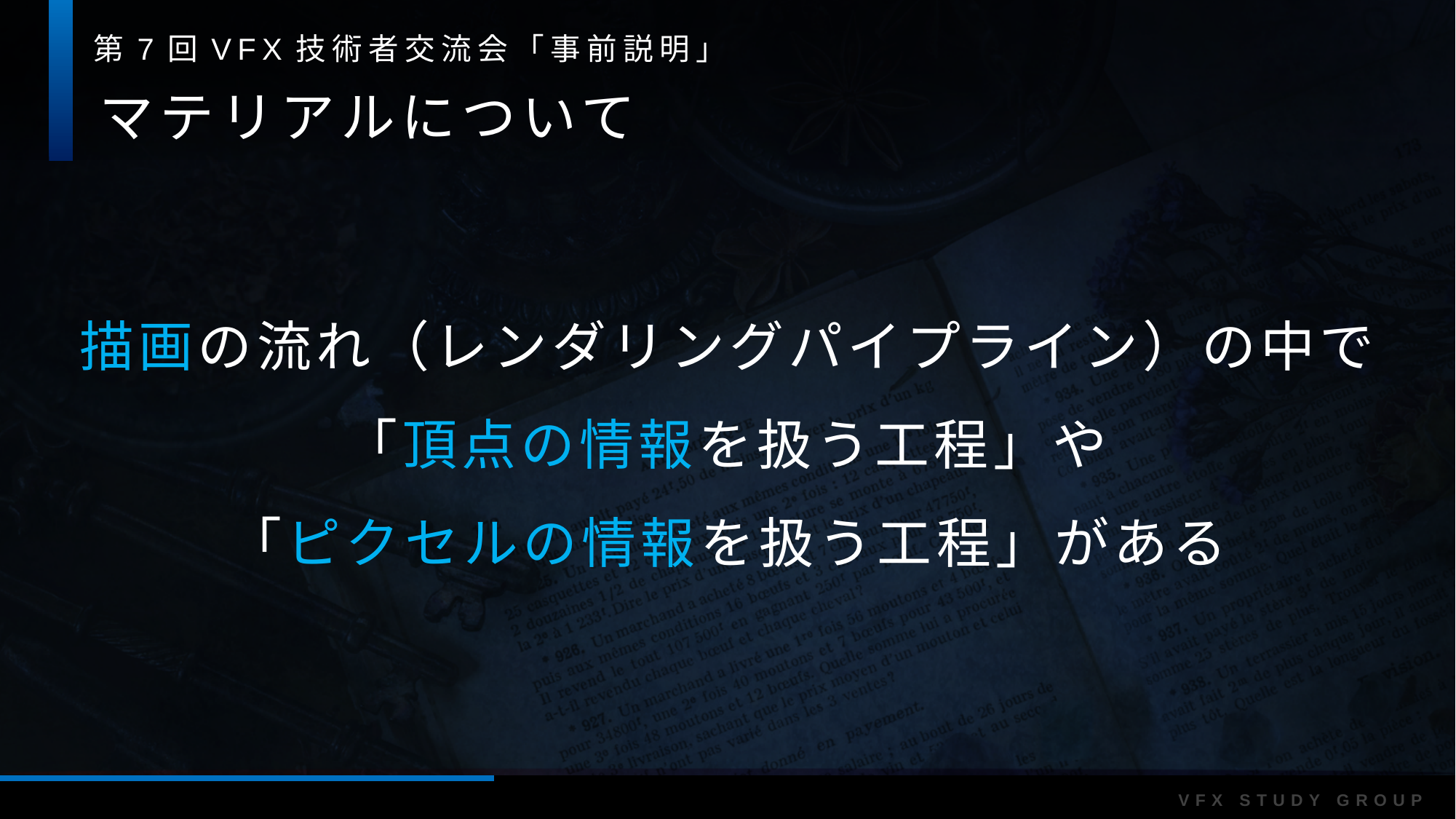

マテリアルについて
描画の流れ（レンダリングパイプライン）の中で
「頂点の情報を扱う工程」や
「ピクセルの情報を扱う工程」がある